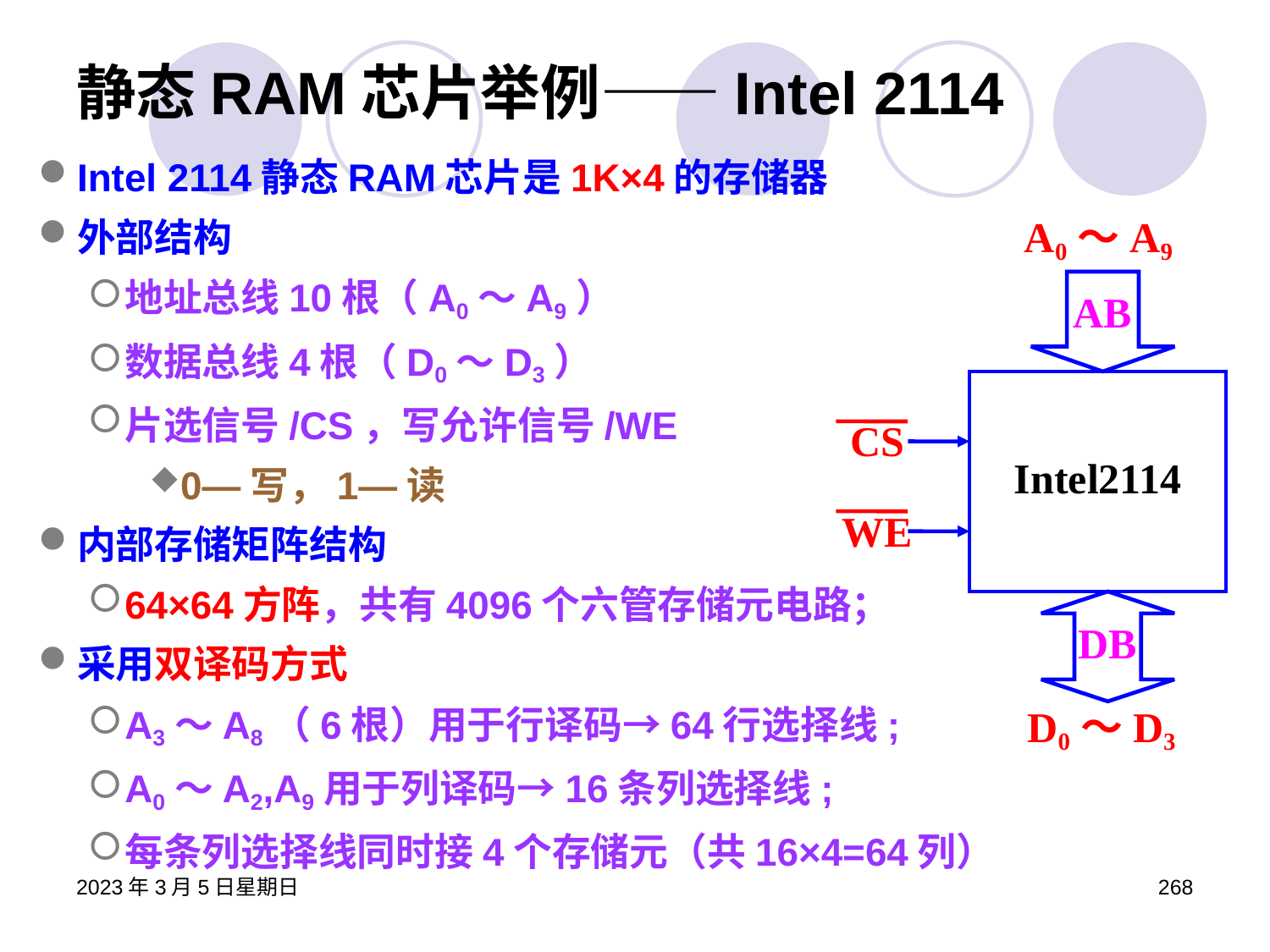

# 静态RAM芯片举例——Intel 2114
Intel 2114静态RAM芯片是1K×4的存储器
外部结构
地址总线10根（A0～A9）
数据总线4根（D0～D3）
片选信号/CS，写允许信号/WE
0—写，1—读
内部存储矩阵结构
64×64方阵，共有4096个六管存储元电路；
采用双译码方式
A3～A8（6根）用于行译码→64行选择线;
A0～A2,A9用于列译码→16条列选择线;
每条列选择线同时接4个存储元（共16×4=64列）
A0～A9
AB
Intel2114
CS

WE

DB
D0～D3
2023年3月5日星期日
268